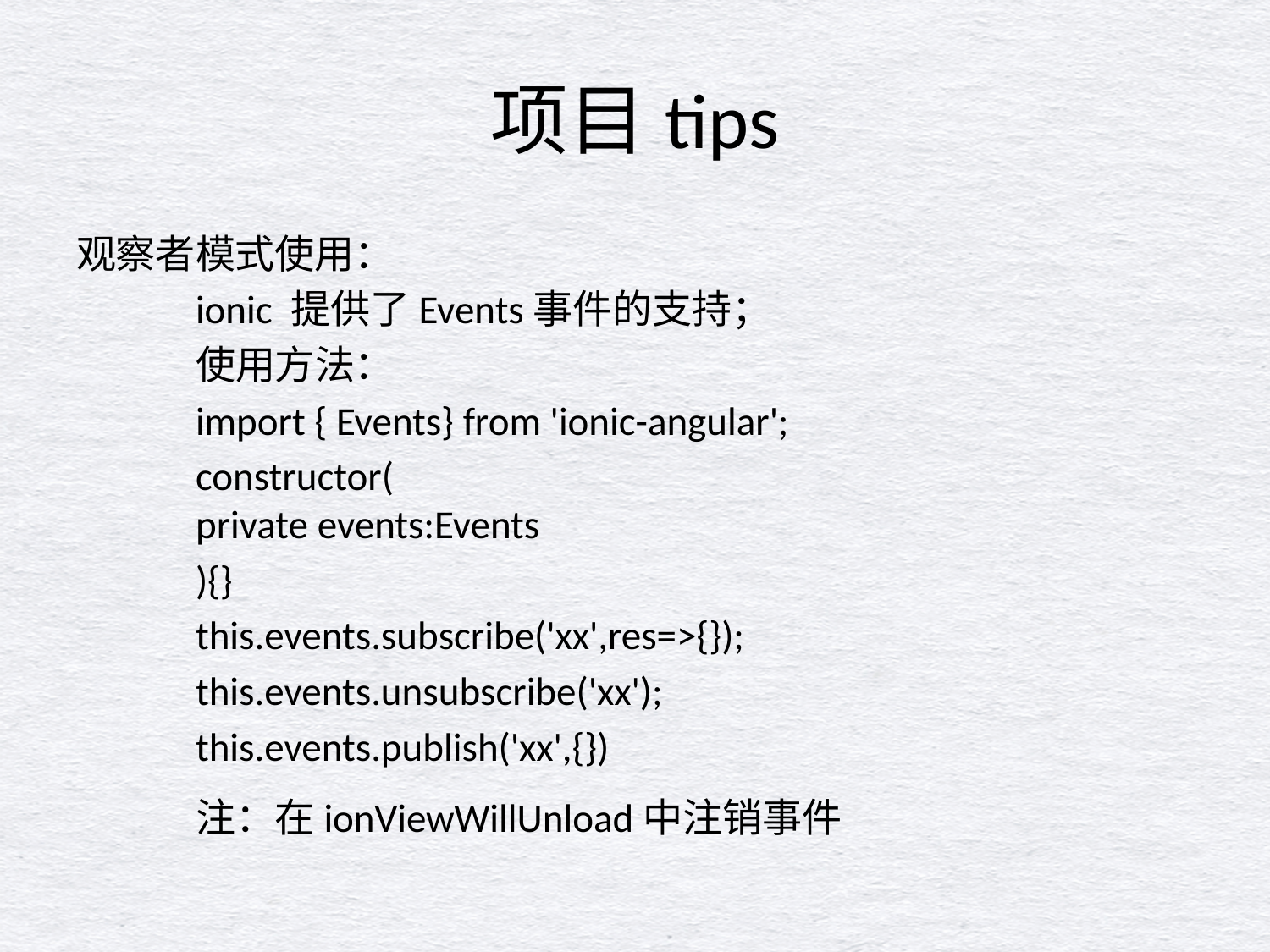

# 项目tips
观察者模式使用：
	ionic 提供了Events事件的支持；
	使用方法：
		import { Events} from 'ionic-angular';
		constructor(
			private events:Events
		){}
		this.events.subscribe('xx',res=>{});
		this.events.unsubscribe('xx');
		this.events.publish('xx',{})
	注：在ionViewWillUnload中注销事件